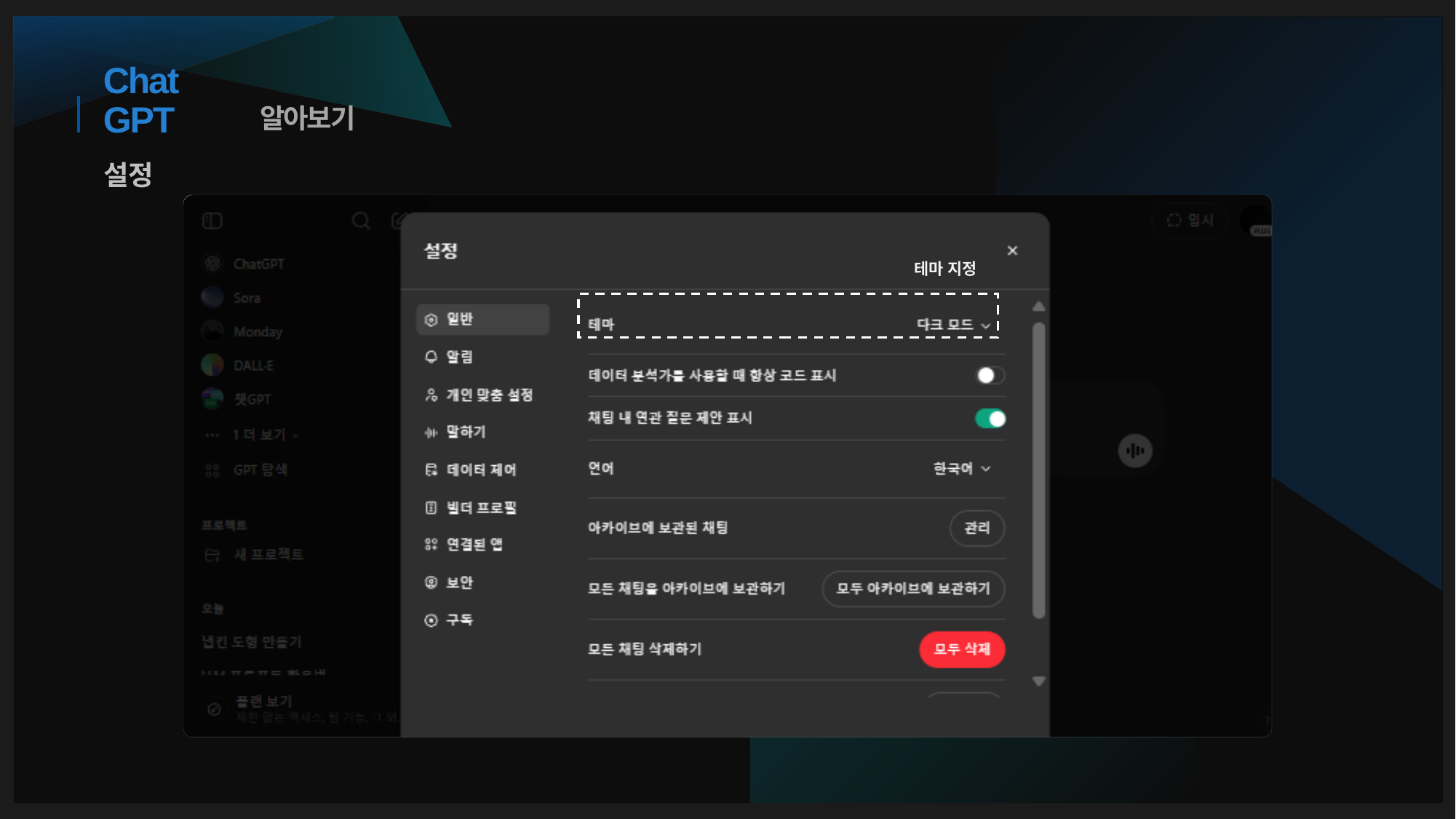

알아보기
# Chat GPT
설정

테마 지정

무료 모델